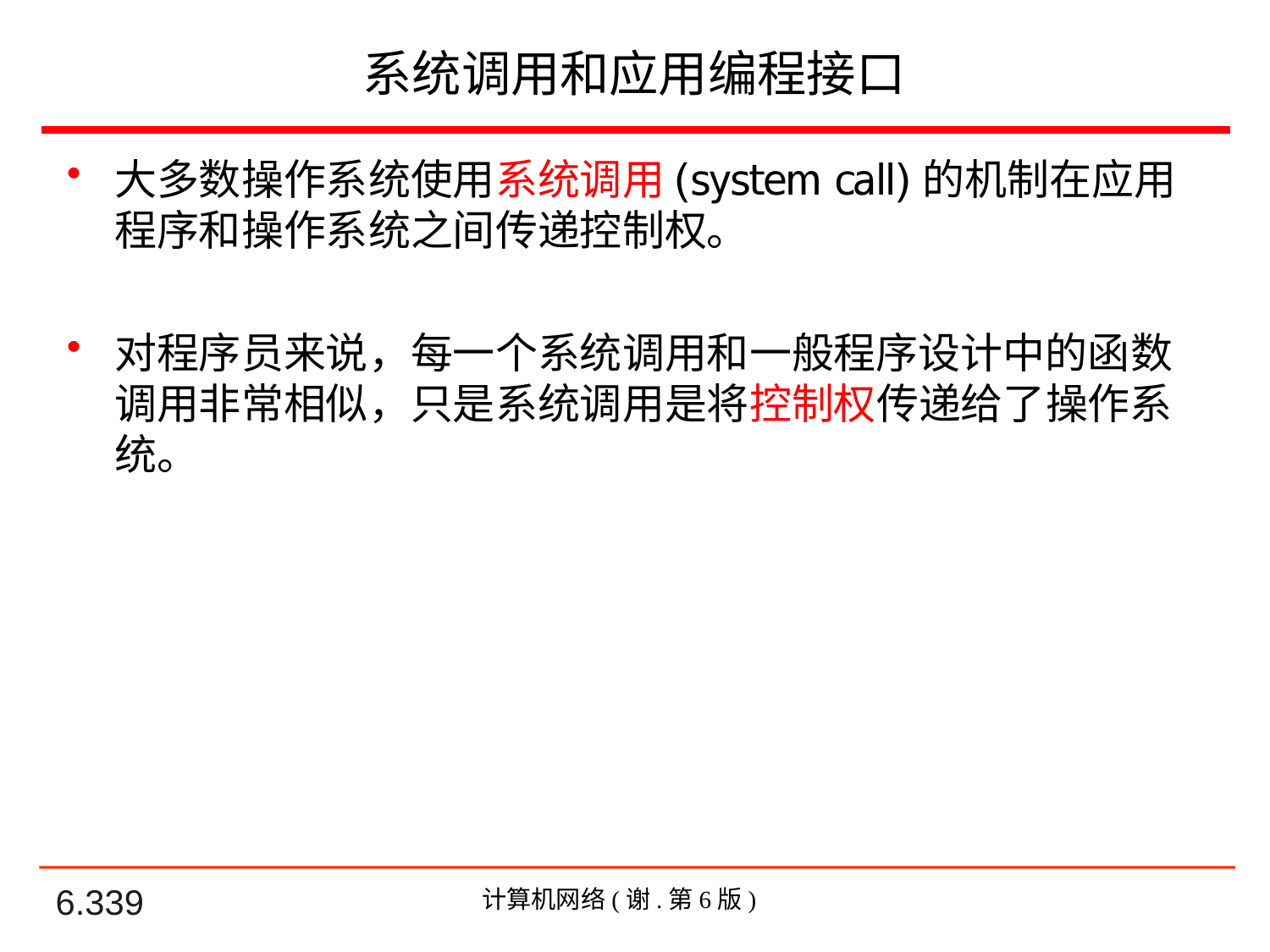

# 系统调用和应用编程接口
大多数操作系统使用系统调用(system call)的机制在应用程序和操作系统之间传递控制权。

对程序员来说，每一个系统调用和一般程序设计中的函数调用非常相似，只是系统调用是将控制权传递给了操作系统。